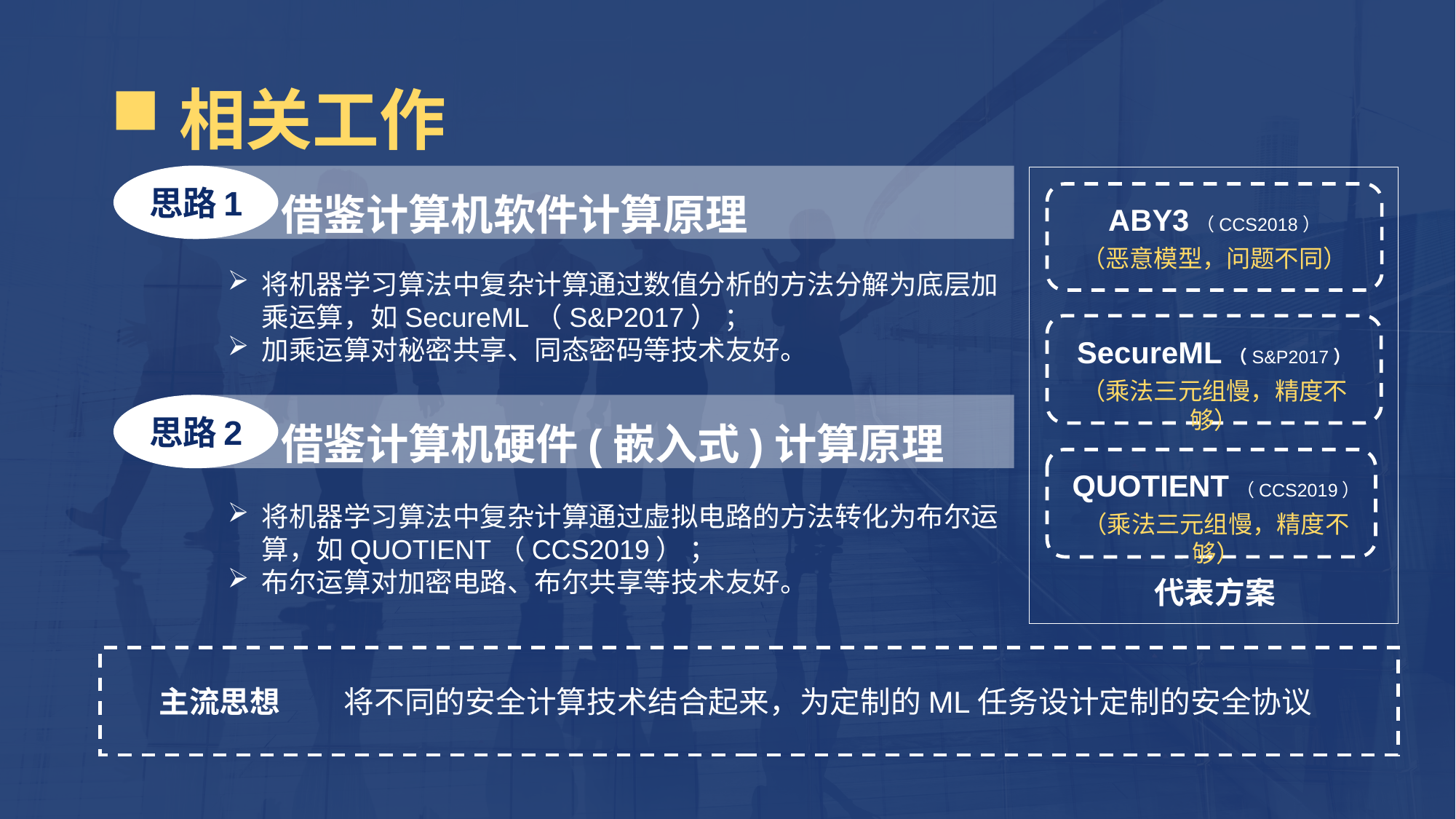

相关工作
思路1
        借鉴计算机软件计算原理

ABY3（CCS2018）
（恶意模型，问题不同）
将机器学习算法中复杂计算通过数值分析的方法分解为底层加乘运算，如SecureML（S&P2017） ；
加乘运算对秘密共享、同态密码等技术友好。

SecureML（S&P2017）
（乘法三元组慢，精度不够）
        借鉴计算机硬件(嵌入式)计算原理
思路2

QUOTIENT（CCS2019）
（乘法三元组慢，精度不够）
将机器学习算法中复杂计算通过虚拟电路的方法转化为布尔运算，如QUOTIENT（CCS2019） ；
布尔运算对加密电路、布尔共享等技术友好。
代表方案

将不同的安全计算技术结合起来，为定制的ML任务设计定制的安全协议
主流思想